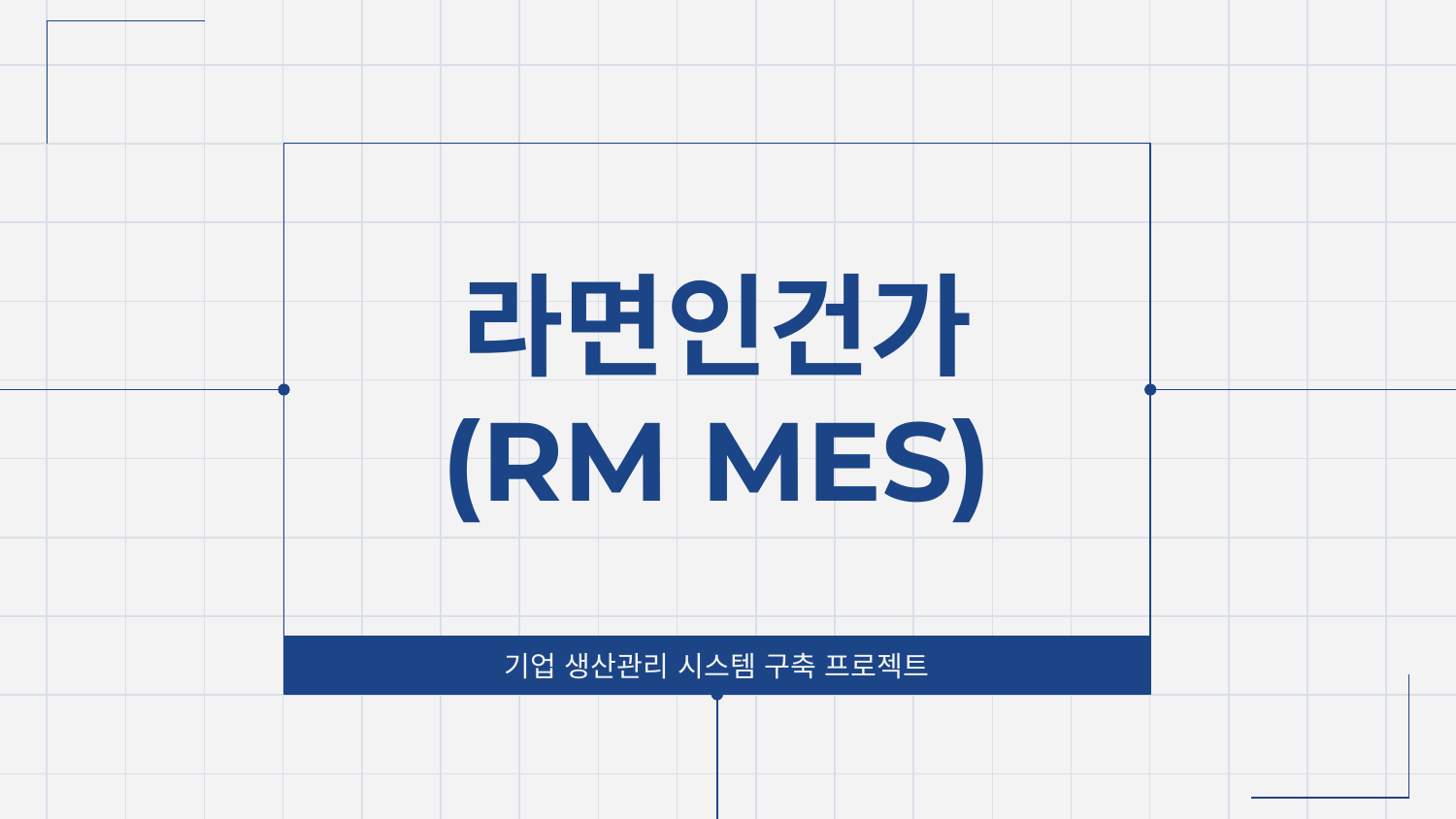

# 라면인건가 (RM MES)
기업 생산관리 시스템 구축 프로젝트